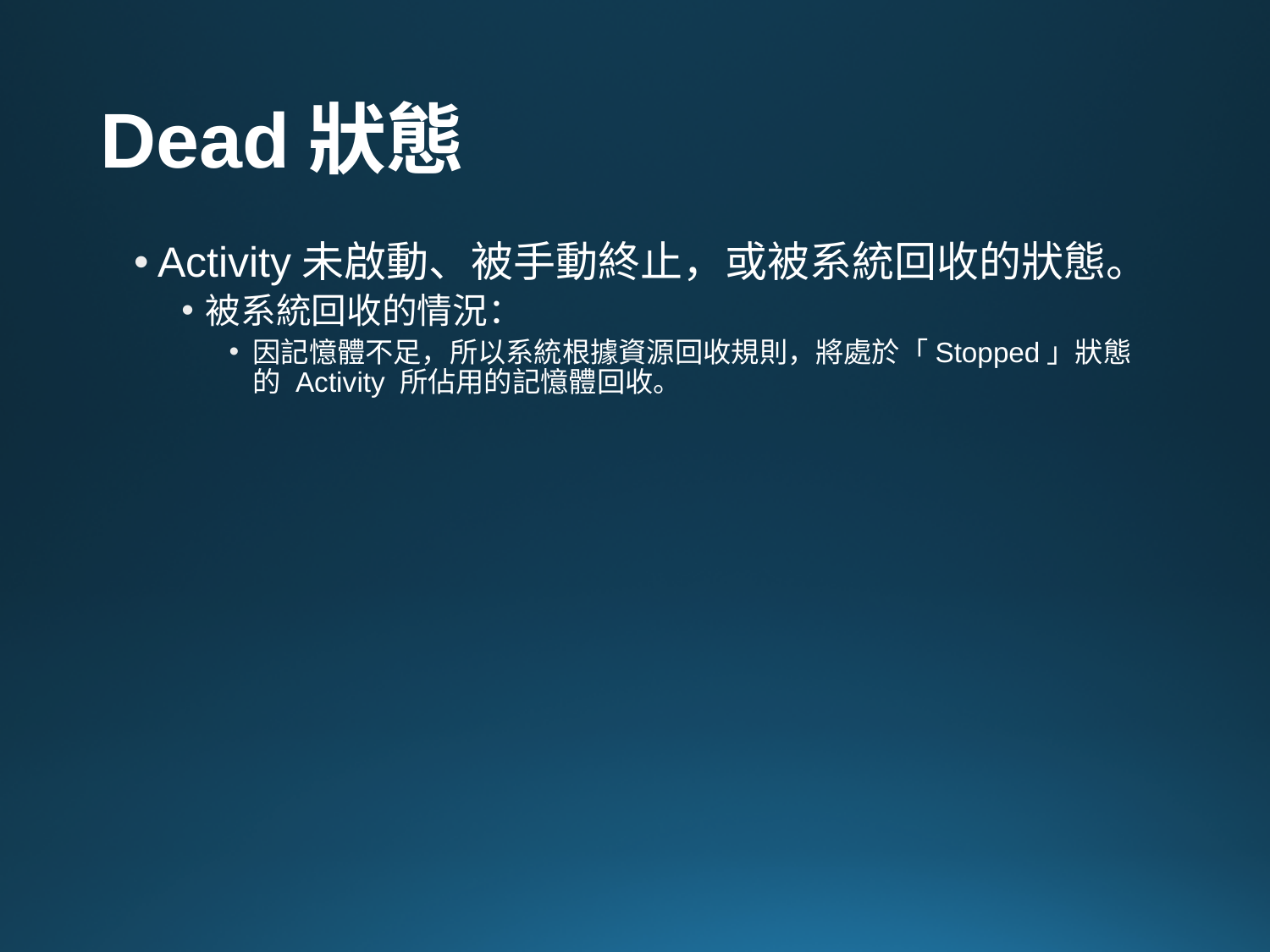

# Dead狀態
Activity未啟動、被手動終止，或被系統回收的狀態。
被系統回收的情況：
因記憶體不足，所以系統根據資源回收規則，將處於「Stopped」狀態的 Activity 所佔用的記憶體回收。